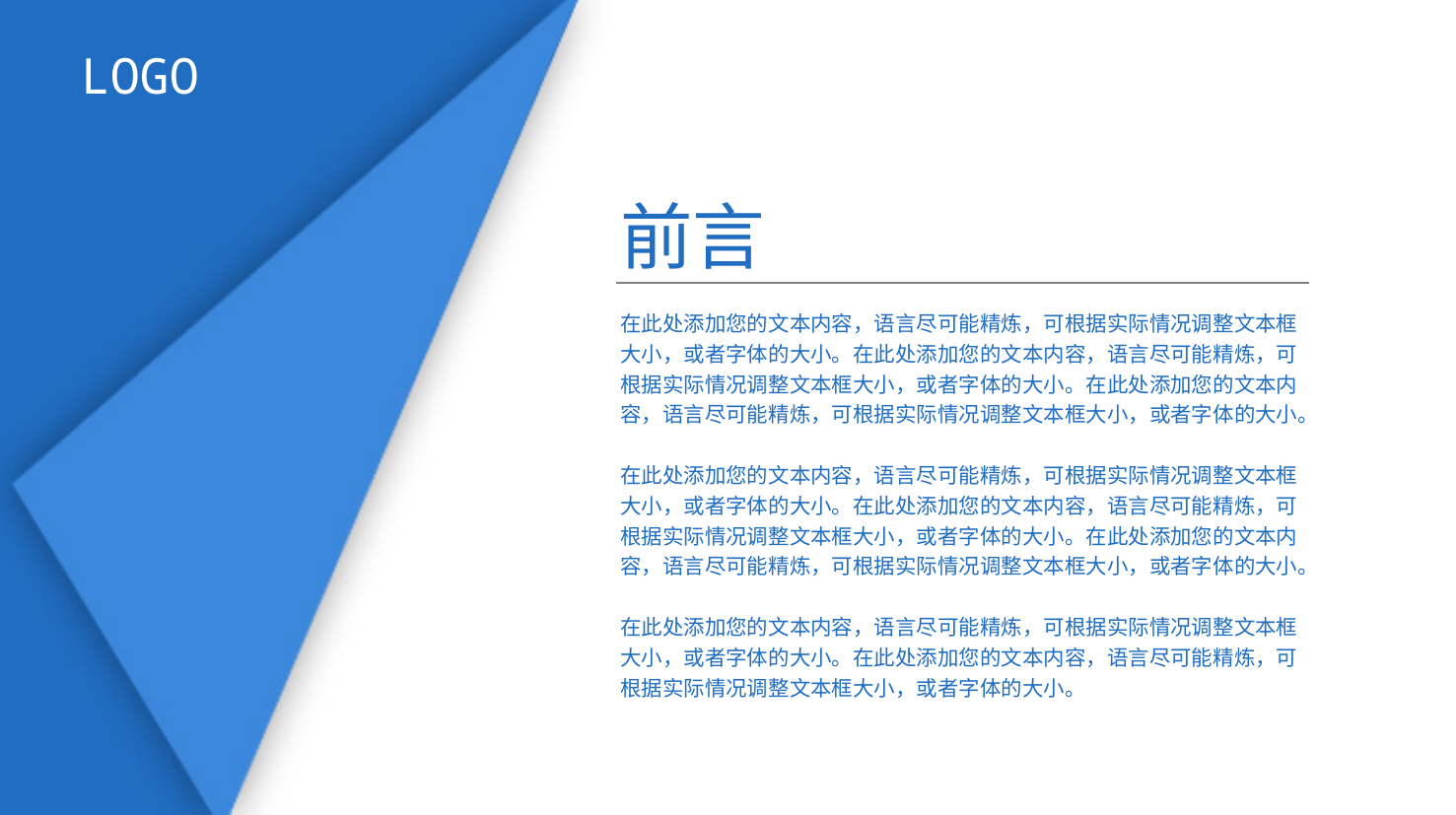

LOGO

前言
在此处添加您的文本内容，语言尽可能精炼，可根据实际情况调整文本框大小，或者字体的大小。在此处添加您的文本内容，语言尽可能精炼，可根据实际情况调整文本框大小，或者字体的大小。在此处添加您的文本内容，语言尽可能精炼，可根据实际情况调整文本框大小，或者字体的大小。
在此处添加您的文本内容，语言尽可能精炼，可根据实际情况调整文本框大小，或者字体的大小。在此处添加您的文本内容，语言尽可能精炼，可根据实际情况调整文本框大小，或者字体的大小。在此处添加您的文本内容，语言尽可能精炼，可根据实际情况调整文本框大小，或者字体的大小。
在此处添加您的文本内容，语言尽可能精炼，可根据实际情况调整文本框大小，或者字体的大小。在此处添加您的文本内容，语言尽可能精炼，可根据实际情况调整文本框大小，或者字体的大小。